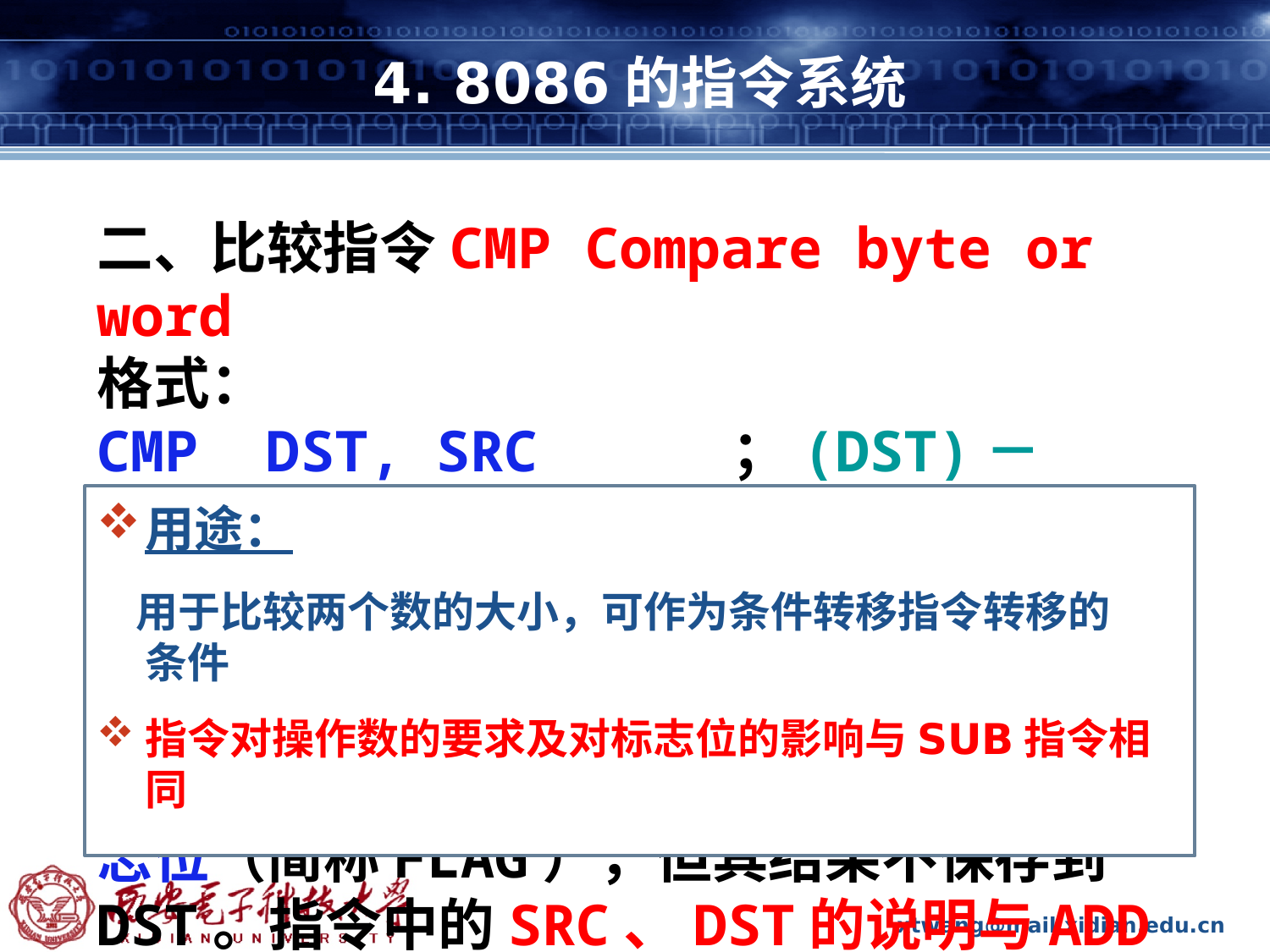

# 4. 8086的指令系统
二、比较指令CMP Compare byte or word
格式：
CMP  DST, SRC		；(DST)－(SRC)，
              并设置PSW中的状态标志位
说明：
CMP指令与减法指令类似，完成DST的内容减去SRC的内容，设置PSW中的状态标志位（简称FLAG），但其结果不保存到DST。指令中的SRC、DST的说明与ADD指令相同。

用途：
   用于比较两个数的大小，可作为条件转移指令转移的条件
指令对操作数的要求及对标志位的影响与SUB指令相同